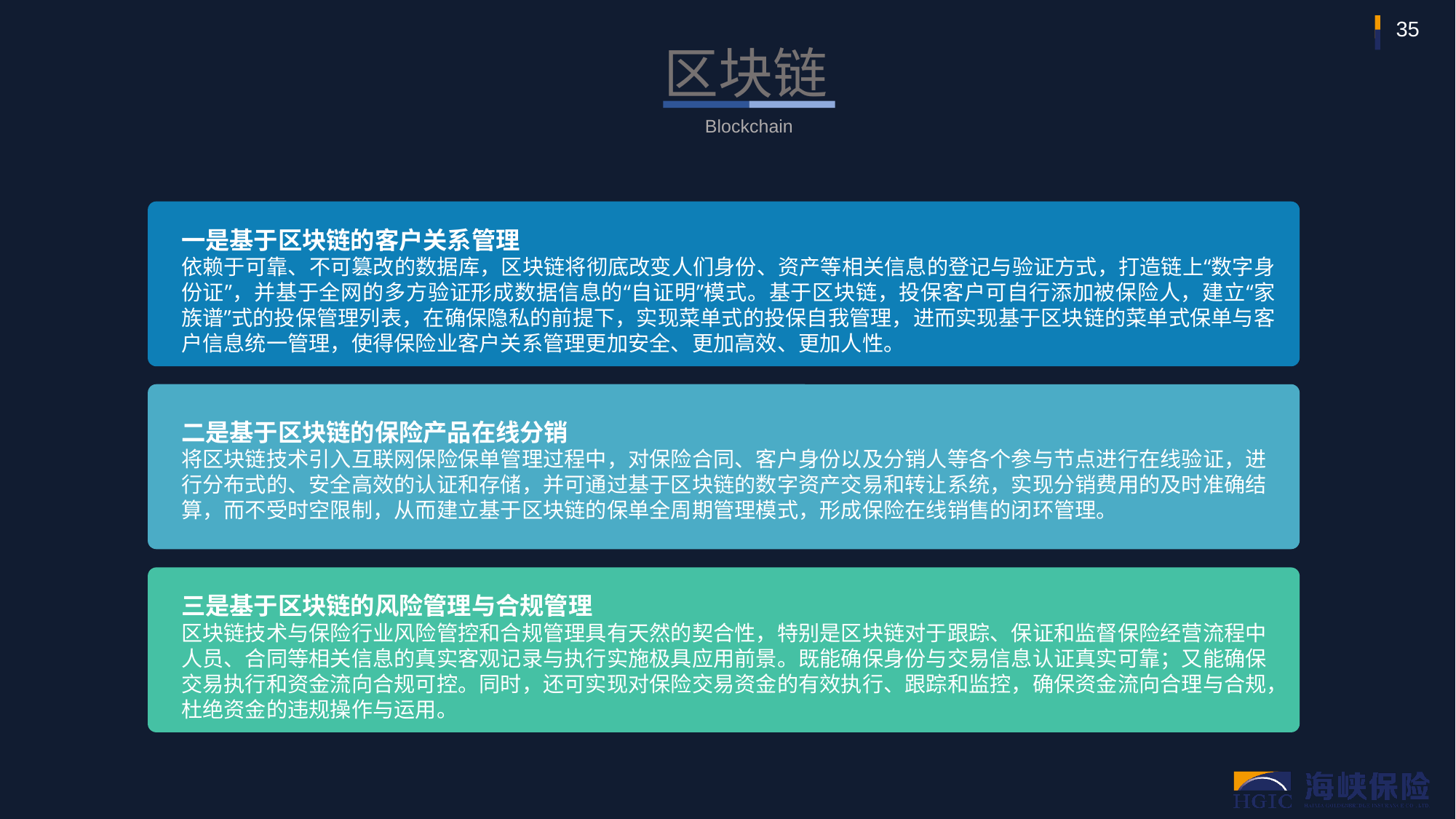

区块链

Blockchain
一是基于区块链的客户关系管理
依赖于可靠、不可篡改的数据库，区块链将彻底改变人们身份、资产等相关信息的登记与验证方式，打造链上“数字身份证”，并基于全网的多方验证形成数据信息的“自证明”模式。基于区块链，投保客户可自行添加被保险人，建立“家族谱”式的投保管理列表，在确保隐私的前提下，实现菜单式的投保自我管理，进而实现基于区块链的菜单式保单与客户信息统一管理，使得保险业客户关系管理更加安全、更加高效、更加人性。

二是基于区块链的保险产品在线分销
将区块链技术引入互联网保险保单管理过程中，对保险合同、客户身份以及分销人等各个参与节点进行在线验证，进行分布式的、安全高效的认证和存储，并可通过基于区块链的数字资产交易和转让系统，实现分销费用的及时准确结算，而不受时空限制，从而建立基于区块链的保单全周期管理模式，形成保险在线销售的闭环管理。

三是基于区块链的风险管理与合规管理
区块链技术与保险行业风险管控和合规管理具有天然的契合性，特别是区块链对于跟踪、保证和监督保险经营流程中人员、合同等相关信息的真实客观记录与执行实施极具应用前景。既能确保身份与交易信息认证真实可靠；又能确保交易执行和资金流向合规可控。同时，还可实现对保险交易资金的有效执行、跟踪和监控，确保资金流向合理与合规，杜绝资金的违规操作与运用。